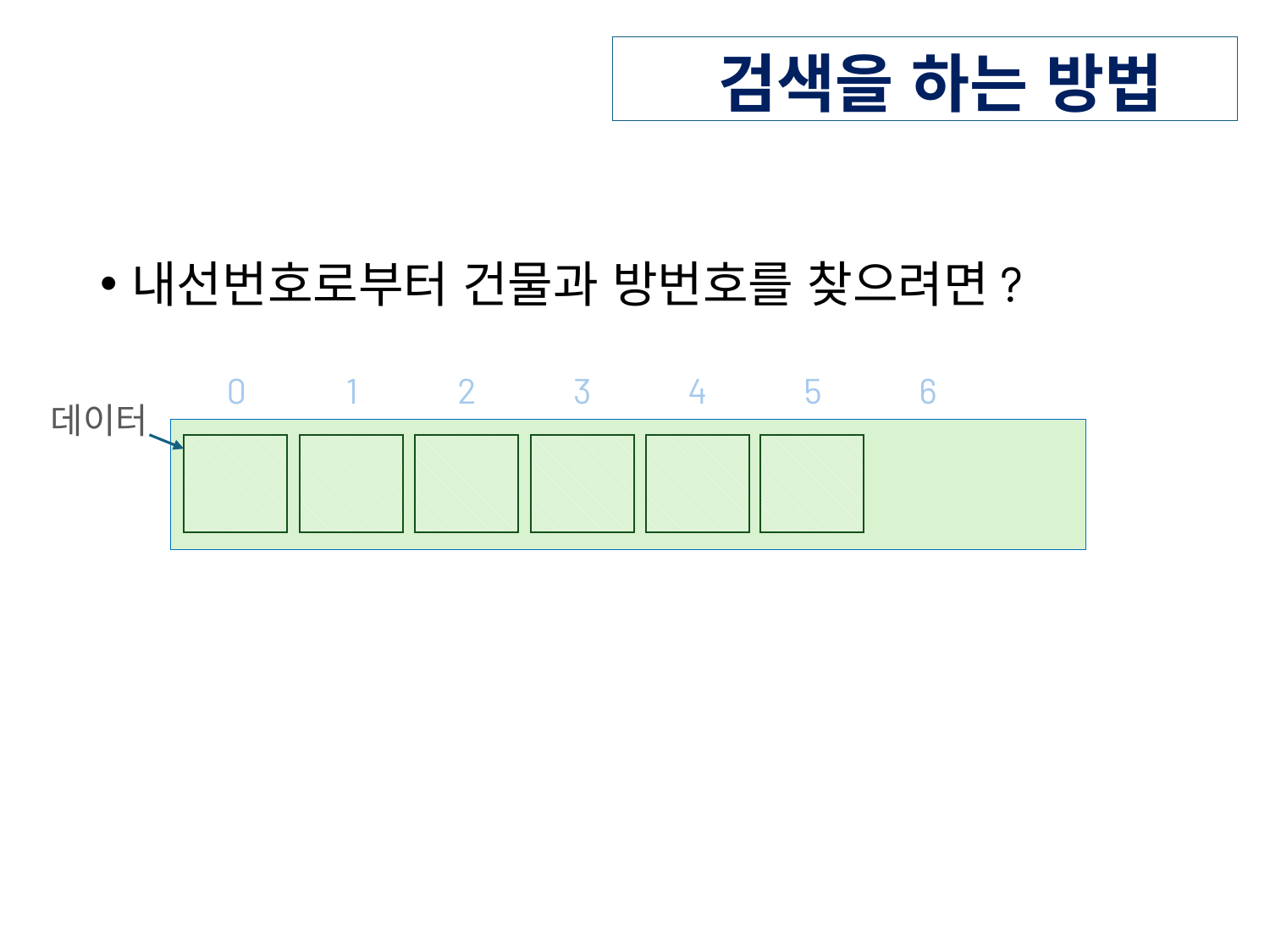

# 검색을 하는 방법
내선번호로부터 건물과 방번호를 찾으려면?
0
1
2
3
4
5
6
데이터